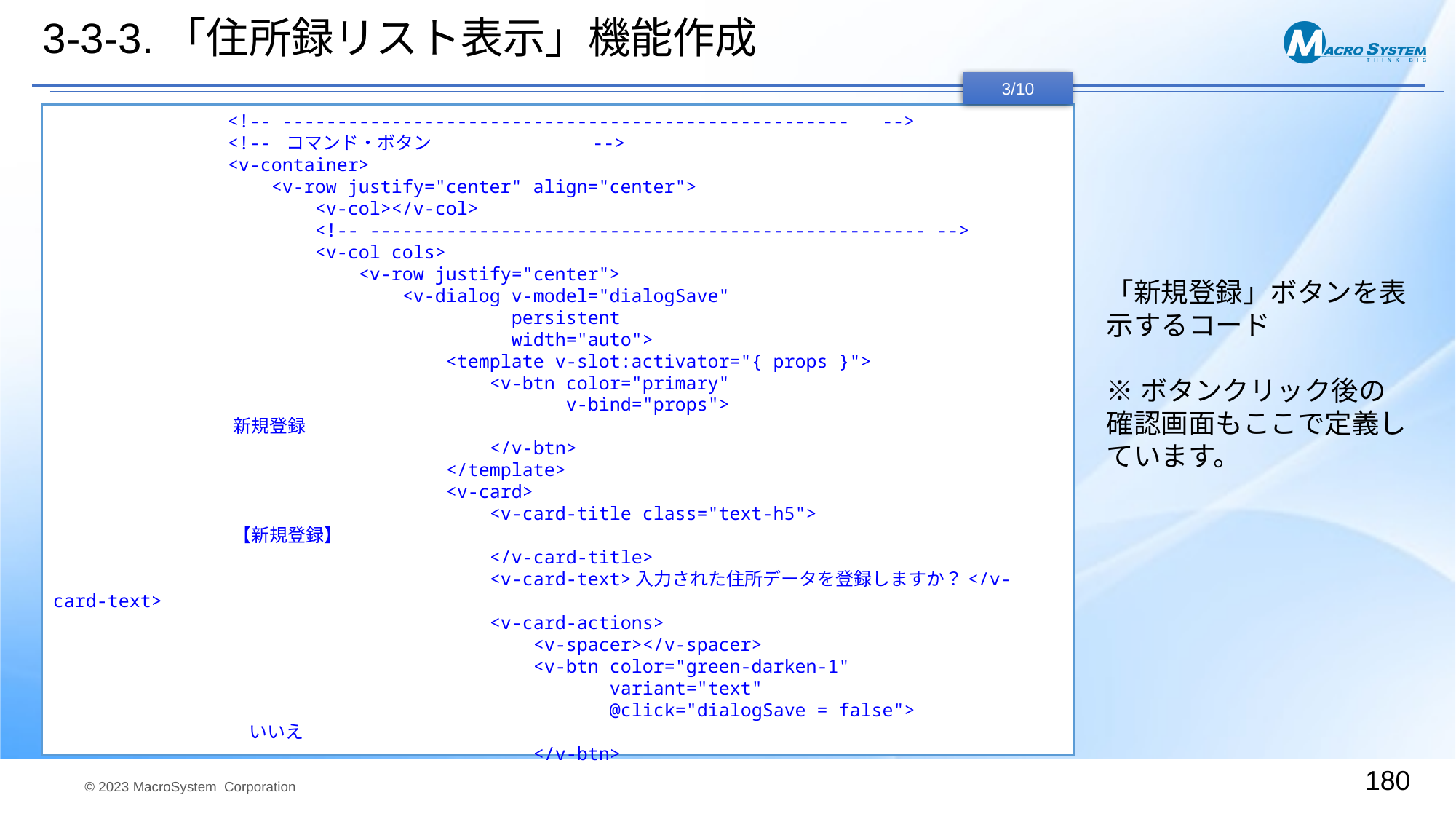

# 3-3-3.「住所録リスト表示」機能作成
3/10
                <!-- ----------------------------------------------------   -->
                <!-- コマンド・ボタン                                       -->
                <v-container>
                    <v-row justify="center" align="center">
                        <v-col></v-col>
                        <!-- --------------------------------------------------- -->
                        <v-col cols>
                            <v-row justify="center">
                                <v-dialog v-model="dialogSave"
                                          persistent
                                          width="auto">
                                    <template v-slot:activator="{ props }">
                                        <v-btn color="primary"
                                               v-bind="props">
                                            新規登録
                                        </v-btn>
                                    </template>
                                    <v-card>
                                        <v-card-title class="text-h5">
                                            【新規登録】
                                        </v-card-title>
                                        <v-card-text>入力された住所データを登録しますか？</v-card-text>
                                        <v-card-actions>
                                            <v-spacer></v-spacer>
                                            <v-btn color="green-darken-1"
                                                   variant="text"
                                                   @click="dialogSave = false">
                                                いいえ
                                            </v-btn>
「新規登録」ボタンを表示するコード

※ボタンクリック後の確認画面もここで定義しています。